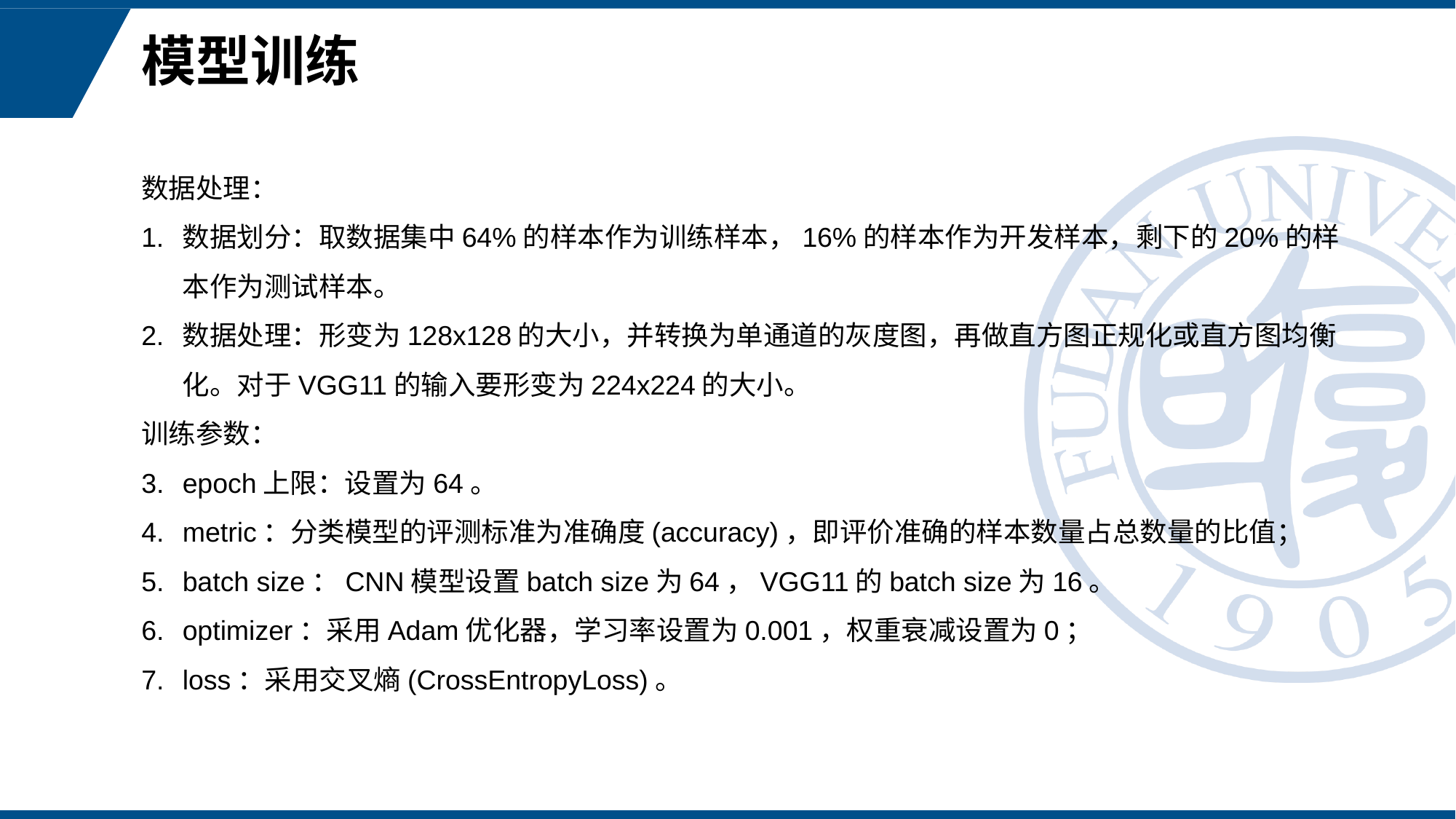

# 模型训练
数据处理：
数据划分：取数据集中64%的样本作为训练样本，16%的样本作为开发样本，剩下的20%的样本作为测试样本。
数据处理：形变为128x128的大小，并转换为单通道的灰度图，再做直方图正规化或直方图均衡化。对于VGG11的输入要形变为224x224的大小。
训练参数：
epoch上限：设置为64。
metric：分类模型的评测标准为准确度(accuracy)，即评价准确的样本数量占总数量的比值；
batch size：CNN模型设置batch size为64，VGG11的batch size为16。
optimizer：采用Adam优化器，学习率设置为0.001，权重衰减设置为0；
loss：采用交叉熵(CrossEntropyLoss)。